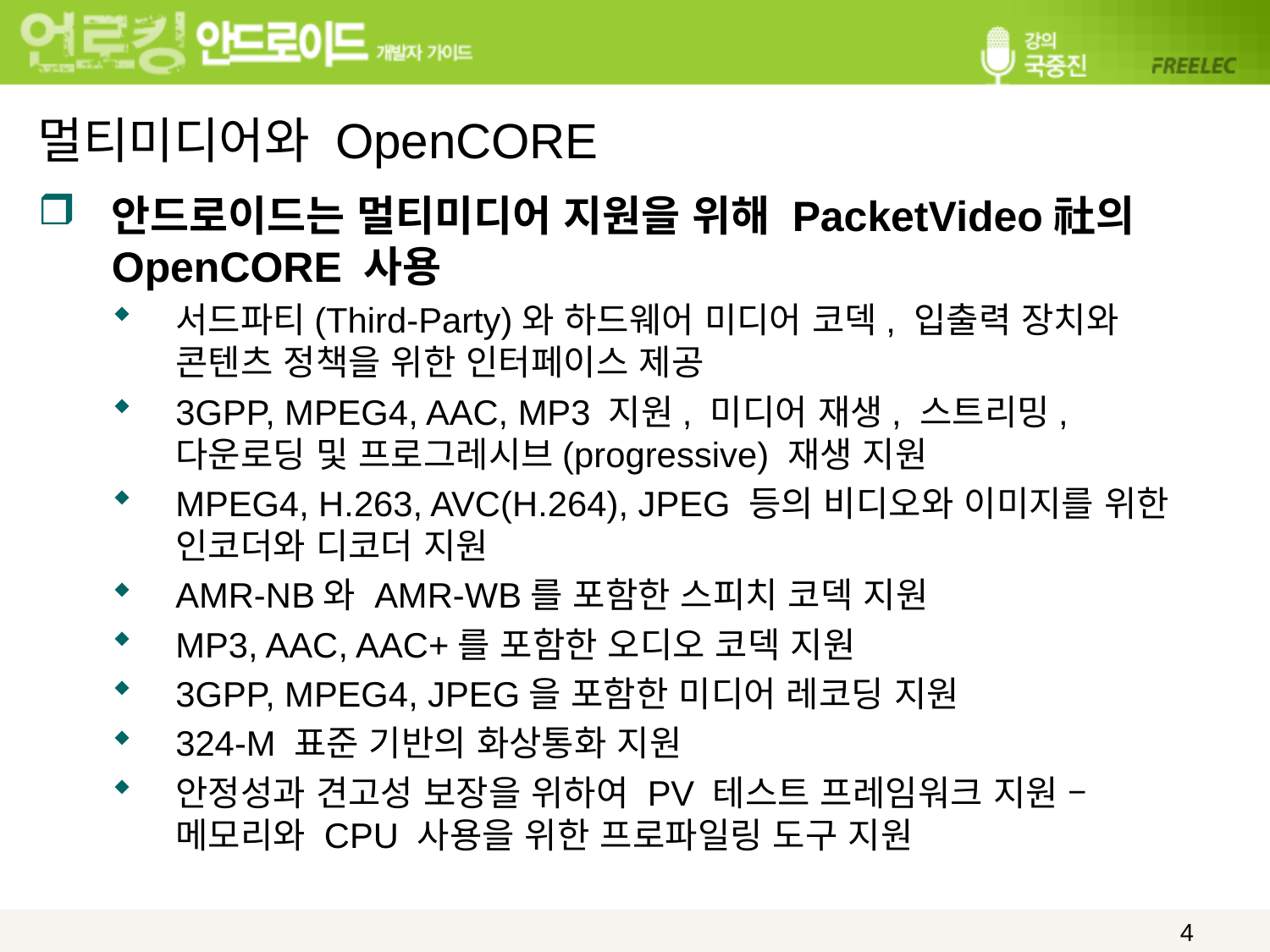

# 멀티미디어와 OpenCORE
안드로이드는 멀티미디어 지원을 위해 PacketVideo社의 OpenCORE 사용
서드파티(Third-Party)와 하드웨어 미디어 코덱, 입출력 장치와 콘텐츠 정책을 위한 인터페이스 제공
3GPP, MPEG4, AAC, MP3 지원, 미디어 재생, 스트리밍, 다운로딩 및 프로그레시브(progressive) 재생 지원
MPEG4, H.263, AVC(H.264), JPEG 등의 비디오와 이미지를 위한 인코더와 디코더 지원
AMR-NB와 AMR-WB를 포함한 스피치 코덱 지원
MP3, AAC, AAC+를 포함한 오디오 코덱 지원
3GPP, MPEG4, JPEG을 포함한 미디어 레코딩 지원
324-M 표준 기반의 화상통화 지원
안정성과 견고성 보장을 위하여 PV 테스트 프레임워크 지원 – 메모리와 CPU 사용을 위한 프로파일링 도구 지원
4